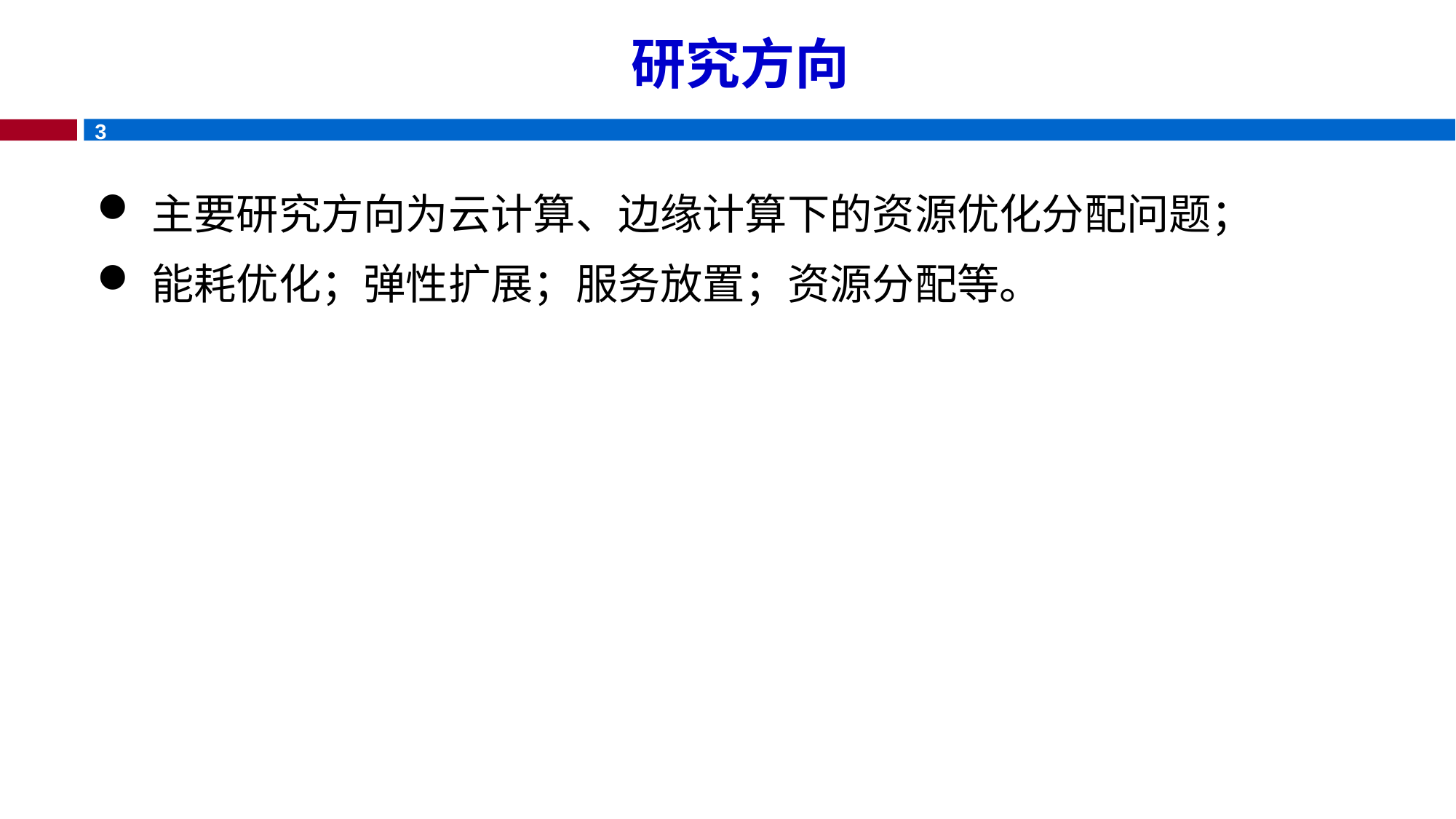

研究方向
主要研究方向为云计算、边缘计算下的资源优化分配问题；
能耗优化；弹性扩展；服务放置；资源分配等。